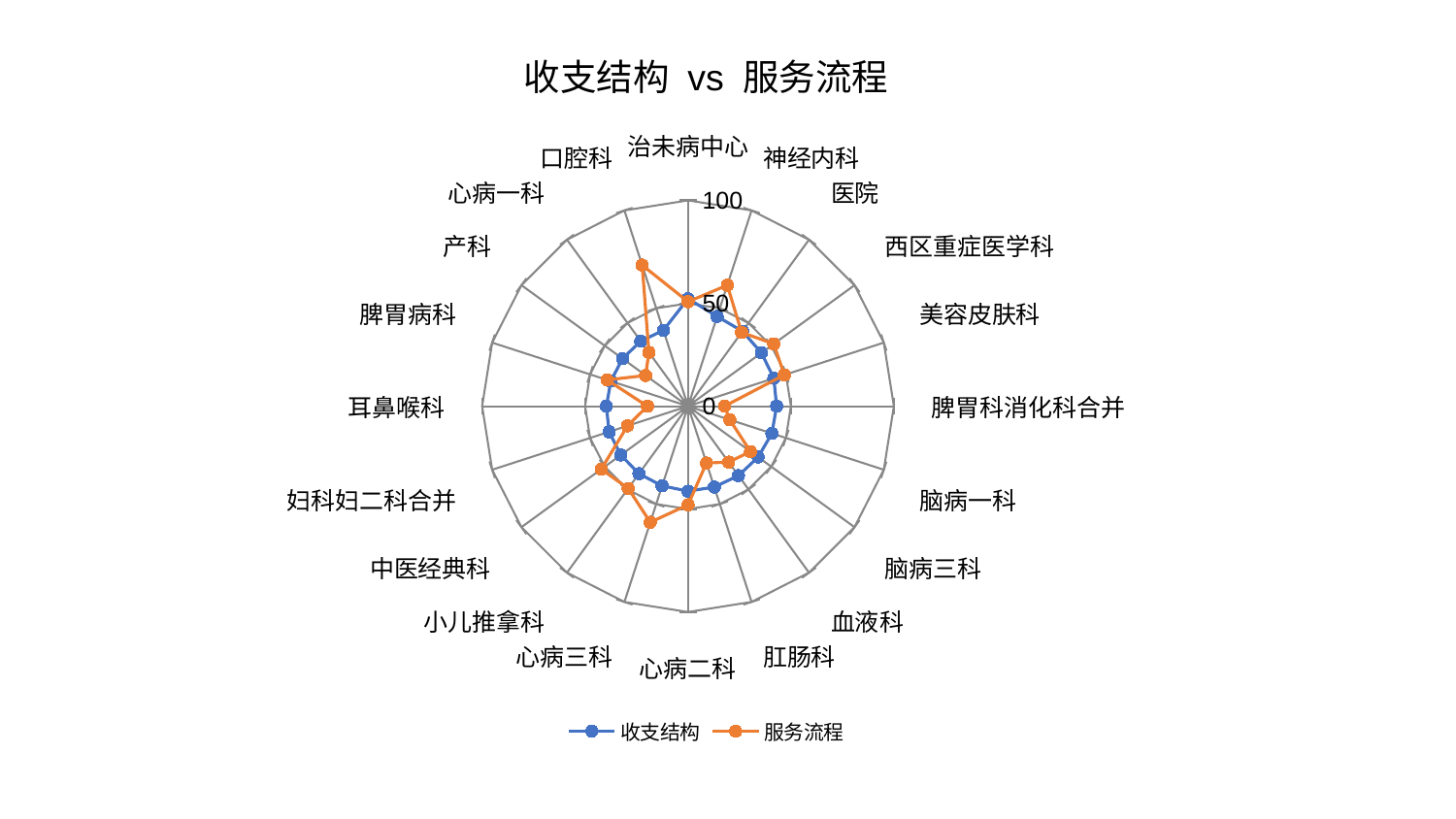

### Chart: 收支结构 vs 服务流程

| Category | 收支结构 | 服务流程 |
|---|---|---|
| 治未病中心 | 52.24362413450856 | 50.75302219730621 |
| 神经内科 | 45.85965595344539 | 61.813598434654594 |
| 医院 | 45.03538240070086 | 44.32759082753766 |
| 西区重症医学科 | 44.088187031679986 | 51.51414878051307 |
| 美容皮肤科 | 43.87468420818759 | 49.231804717610956 |
| 脾胃科消化科合并 | 43.058555697134665 | 17.75121402762486 |
| 脑病一科 | 42.880058382718396 | 21.342687943208258 |
| 脑病三科 | 42.10706874940177 | 37.52403854381524 |
| 血液科 | 41.71360205722501 | 33.59450976101375 |
| 肛肠科 | 41.322934976906495 | 29.054504243671573 |
| 心病二科 | 41.307017941578586 | 47.92048671383667 |
| 心病三科 | 40.71187923248934 | 59.317837750281186 |
| 小儿推拿科 | 40.550139769854326 | 49.39914561045856 |
| 中医经典科 | 40.35012494608849 | 52.12048285874284 |
| 妇科妇二科合并 | 40.283357567473395 | 30.857641400313142 |
| 耳鼻喉科 | 39.66808276242008 | 19.718715423558205 |
| 脾胃病科 | 39.4063471339369 | 41.33222812579733 |
| 产科 | 39.323351704445614 | 25.433342687663483 |
| 心病一科 | 39.06198604842938 | 32.32204222842549 |
| 口腔科 | 38.74865497860706 | 72.06650300660205 |
73